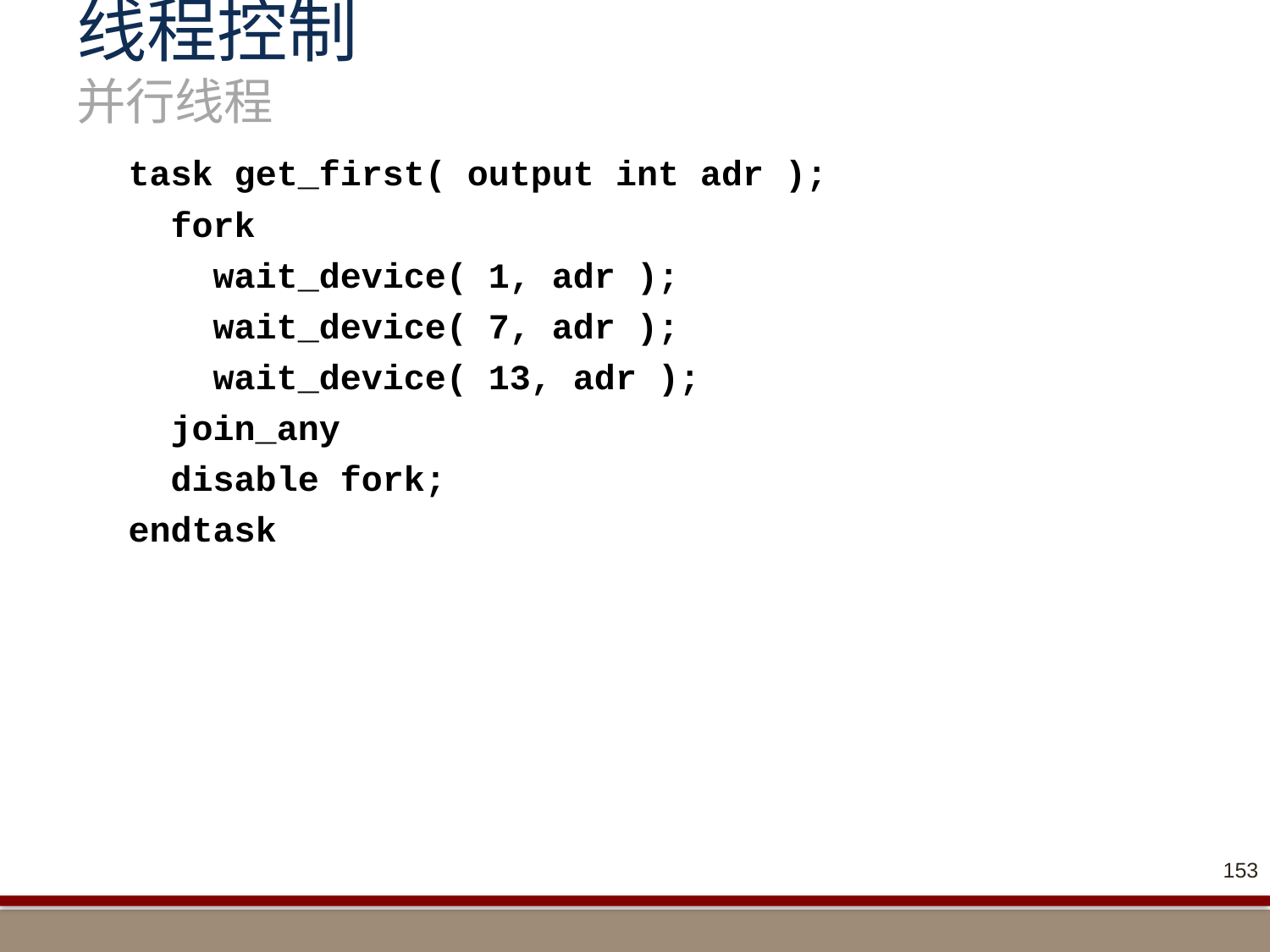

# 线程控制 并行线程
task get_first( output int adr );
  fork
    wait_device( 1, adr );
    wait_device( 7, adr );
    wait_device( 13, adr );
  join_any
  disable fork;
endtask
153